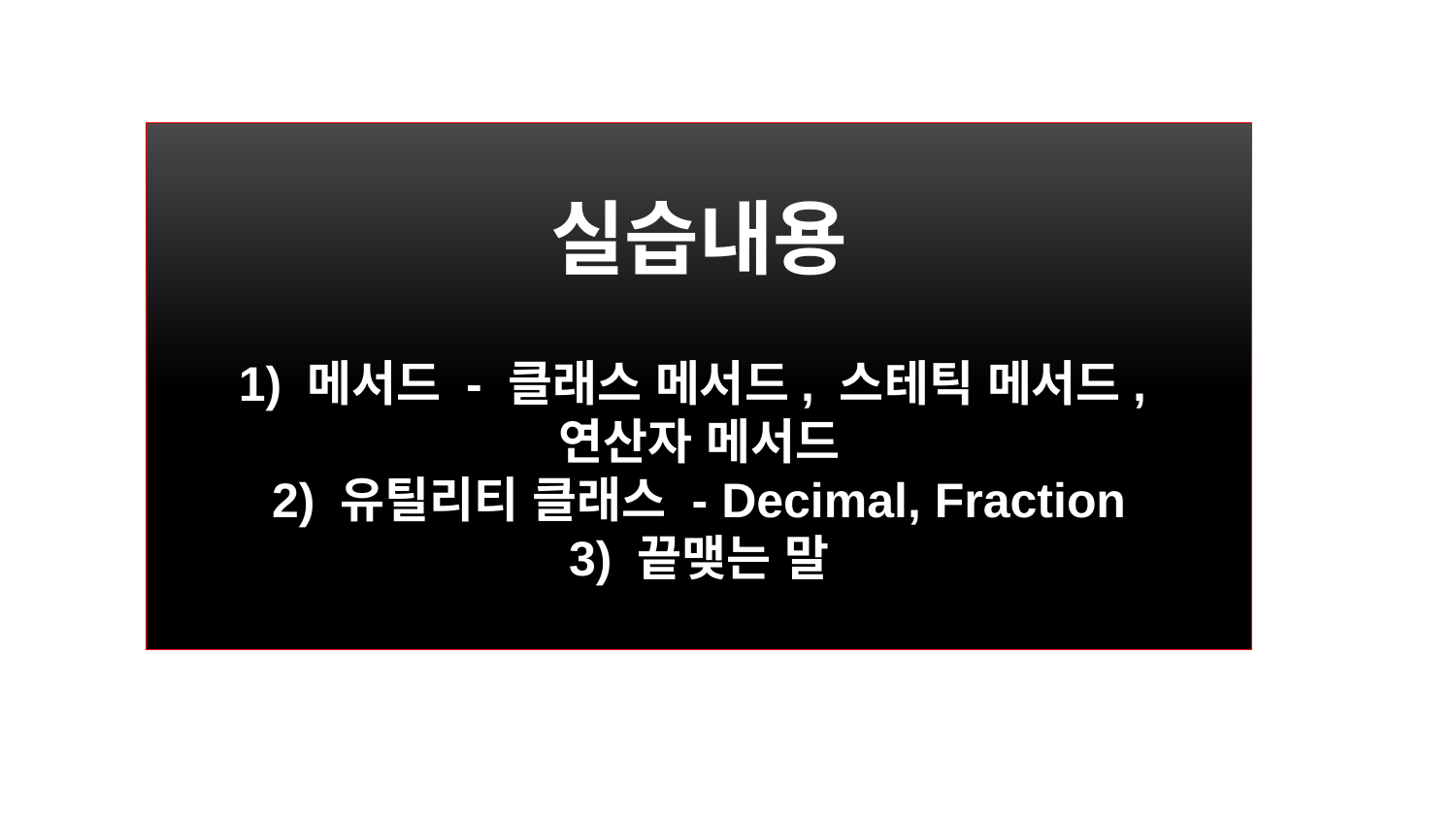

실습내용

1) 메서드 - 클래스 메서드, 스테틱 메서드,
연산자 메서드
2) 유틸리티 클래스 - Decimal, Fraction
3) 끝맺는 말